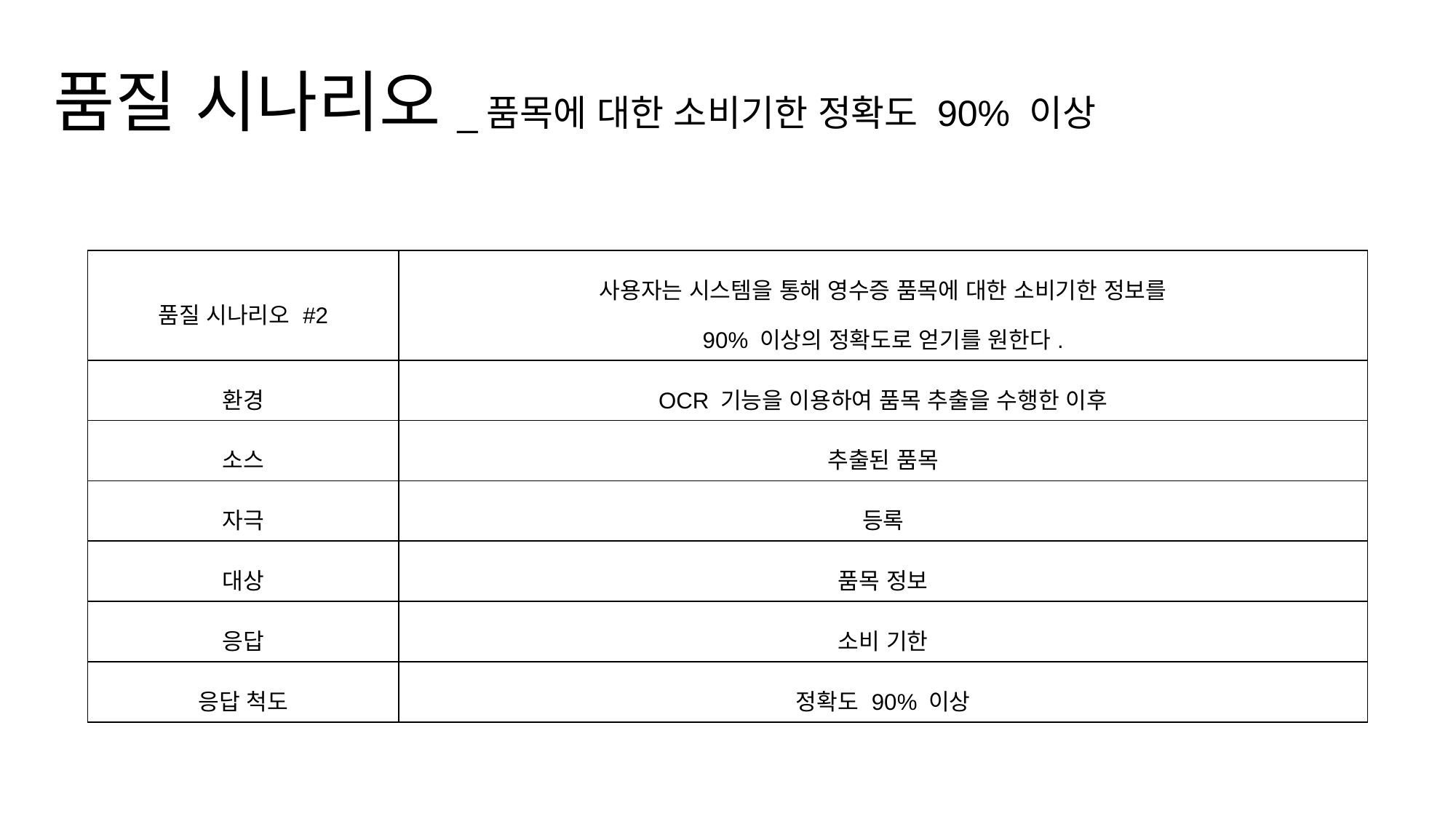

품질 시나리오_품목에 대한 소비기한 정확도 90% 이상
| 품질 시나리오 #2 | 사용자는 시스템을 통해 영수증 품목에 대한 소비기한 정보를 90% 이상의 정확도로 얻기를 원한다. |
| --- | --- |
| 환경 | OCR 기능을 이용하여 품목 추출을 수행한 이후 |
| 소스 | 추출된 품목 |
| 자극 | 등록 |
| 대상 | 품목 정보 |
| 응답 | 소비 기한 |
| 응답 척도 | 정확도 90% 이상 |